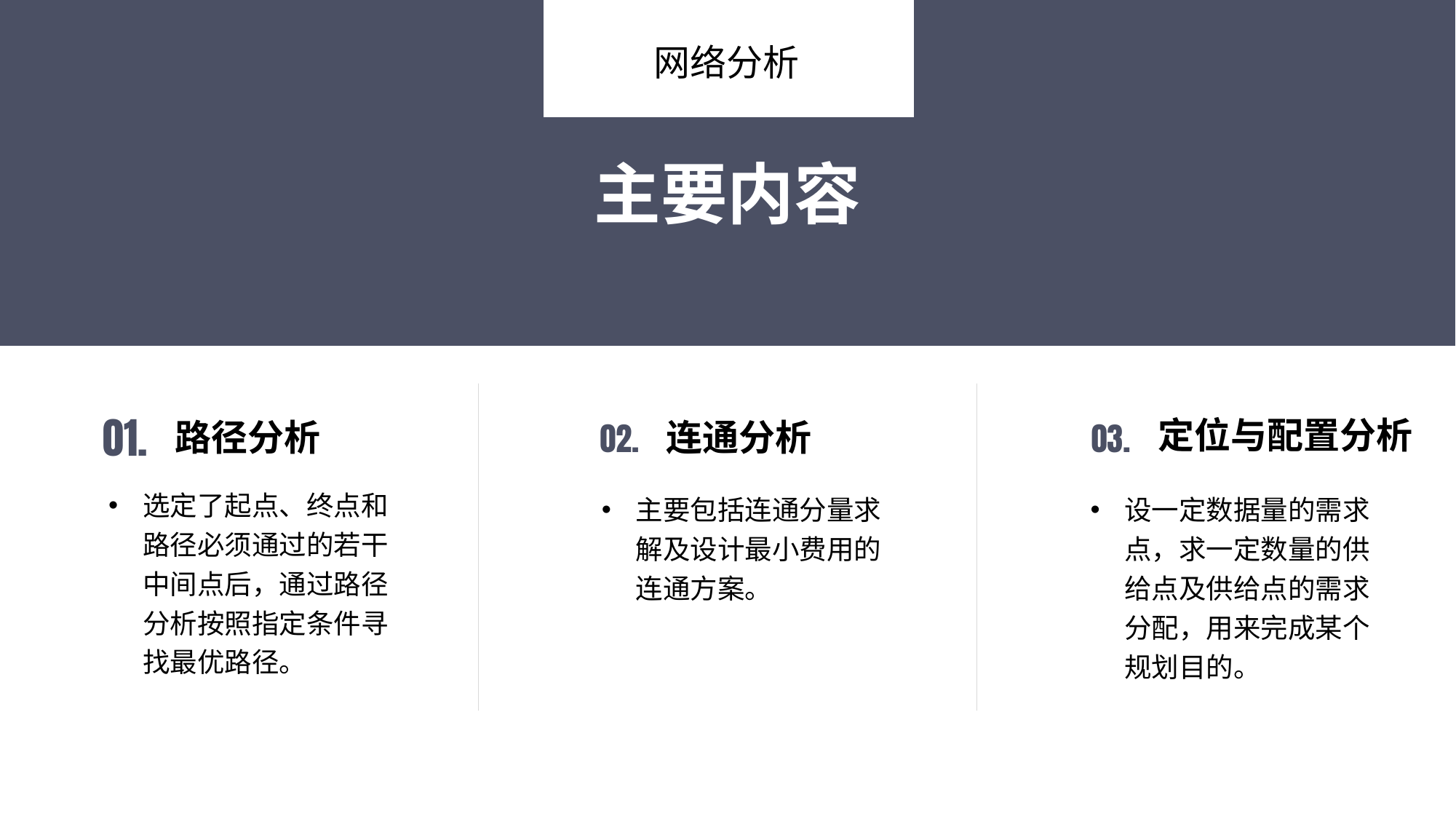

网络分析
主要内容
01.
路径分析
选定了起点、终点和路径必须通过的若干中间点后，通过路径分析按照指定条件寻找最优路径。
02.
连通分析
03.
定位与配置分析
主要包括连通分量求解及设计最小费用的连通方案。
设一定数据量的需求点，求一定数量的供给点及供给点的需求分配，用来完成某个规划目的。